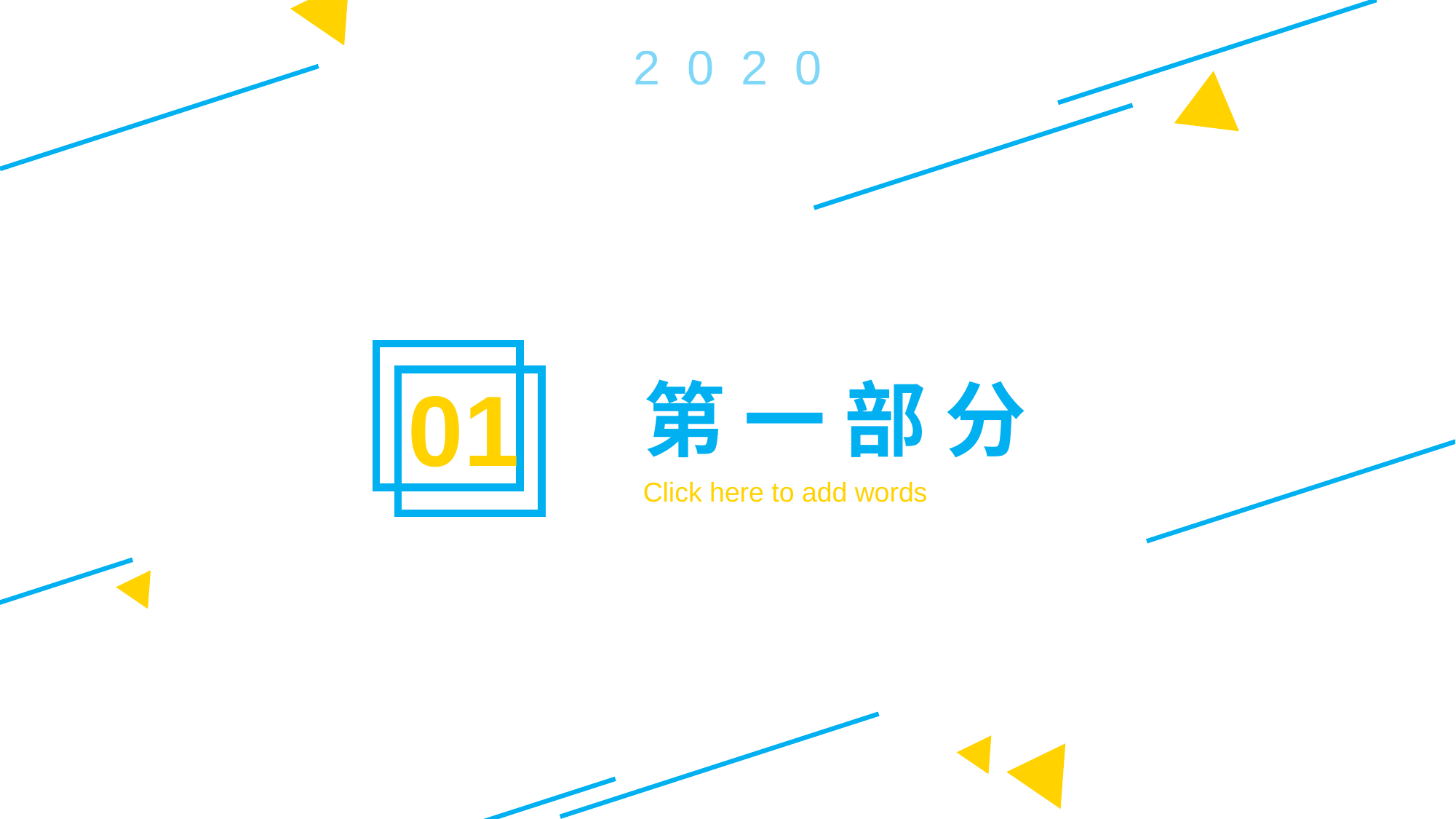

2  0  2  0

01
第 一 部 分
Click here to add words